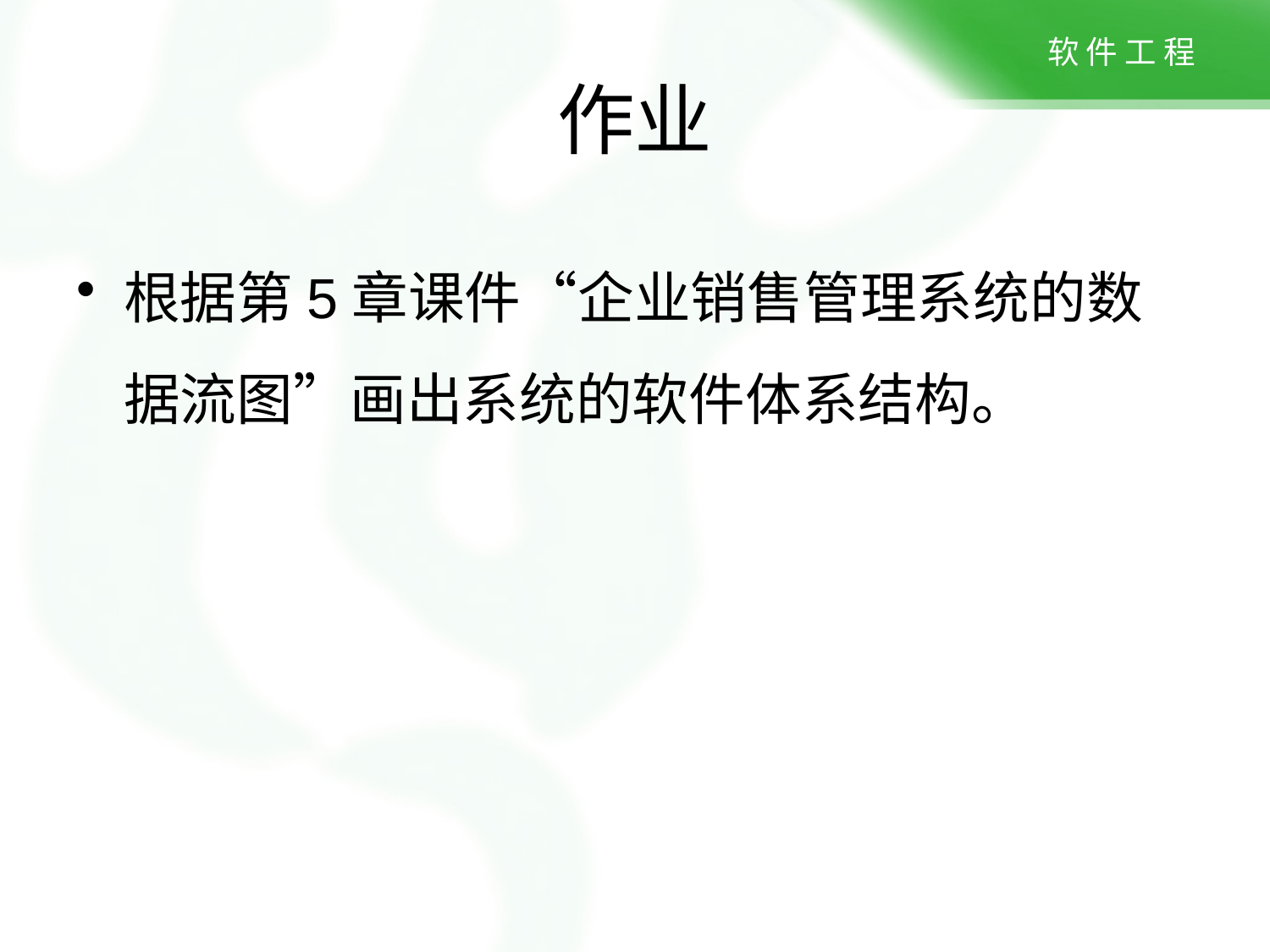

作业
根据第5章课件“企业销售管理系统的数据流图”画出系统的软件体系结构。